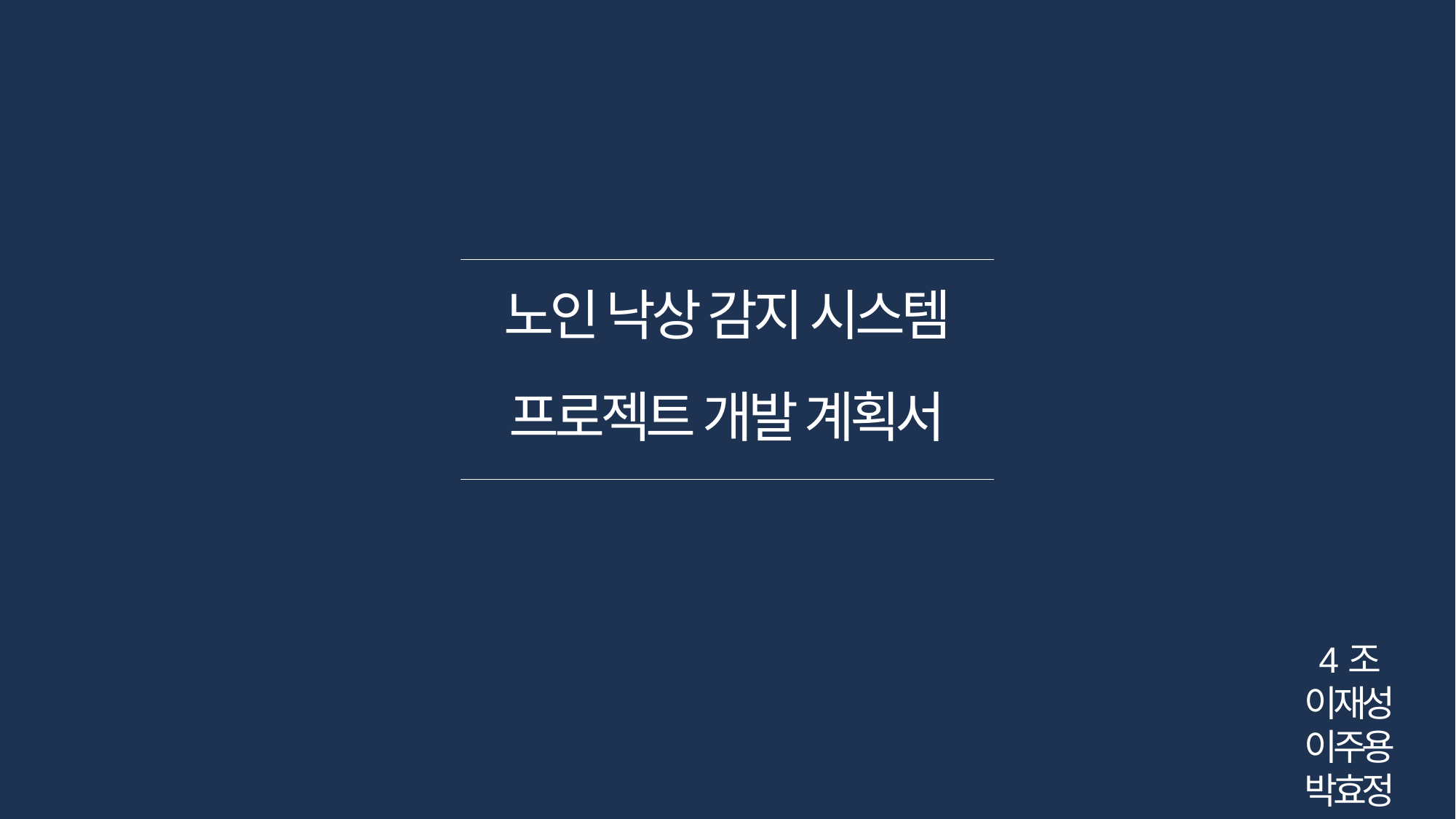

노인 낙상 감지 시스템
프로젝트 개발 계획서
4조
이재성
이주용
박효정